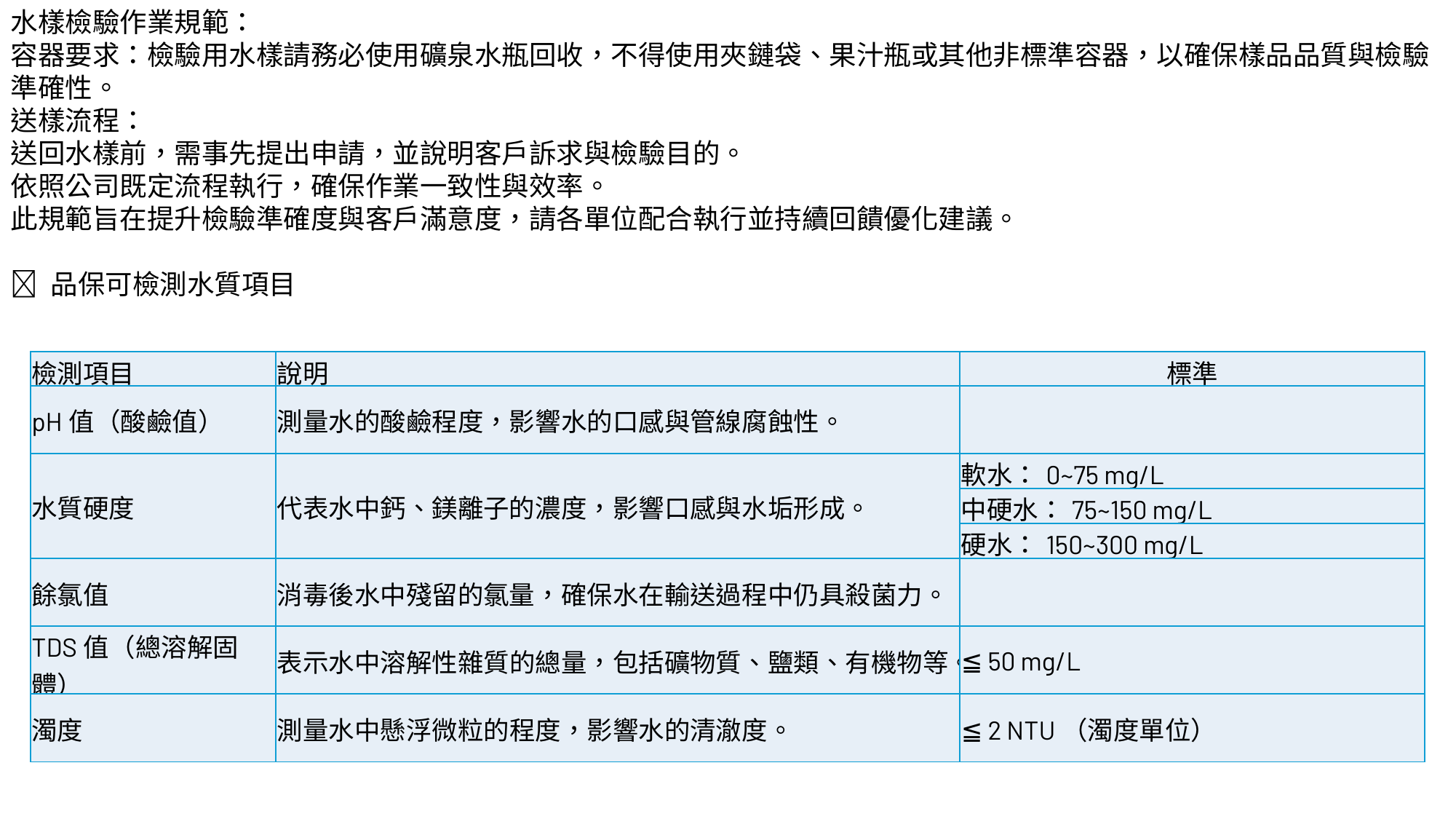

水樣檢驗作業規範：
容器要求：檢驗用水樣請務必使用礦泉水瓶回收，不得使用夾鏈袋、果汁瓶或其他非標準容器，以確保樣品品質與檢驗準確性。
送樣流程：
送回水樣前，需事先提出申請，並說明客戶訴求與檢驗目的。
依照公司既定流程執行，確保作業一致性與效率。
此規範旨在提升檢驗準確度與客戶滿意度，請各單位配合執行並持續回饋優化建議。

🧪 品保可檢測水質項目
| 檢測項目 | 說明 | 標準 |
| --- | --- | --- |
| pH值（酸鹼值） | 測量水的酸鹼程度，影響水的口感與管線腐蝕性。 |  |
| 水質硬度 | 代表水中鈣、鎂離子的濃度，影響口感與水垢形成。 | 軟水：0~75 mg/L |
|  |  | 中硬水：75~150 mg/L |
|  |  | 硬水：150~300 mg/L |
| 餘氯值 | 消毒後水中殘留的氯量，確保水在輸送過程中仍具殺菌力。 |  |
| TDS值（總溶解固體） | 表示水中溶解性雜質的總量，包括礦物質、鹽類、有機物等。 | ≦ 50 mg/L |
| 濁度 | 測量水中懸浮微粒的程度，影響水的清澈度。 | ≦ 2 NTU（濁度單位） |